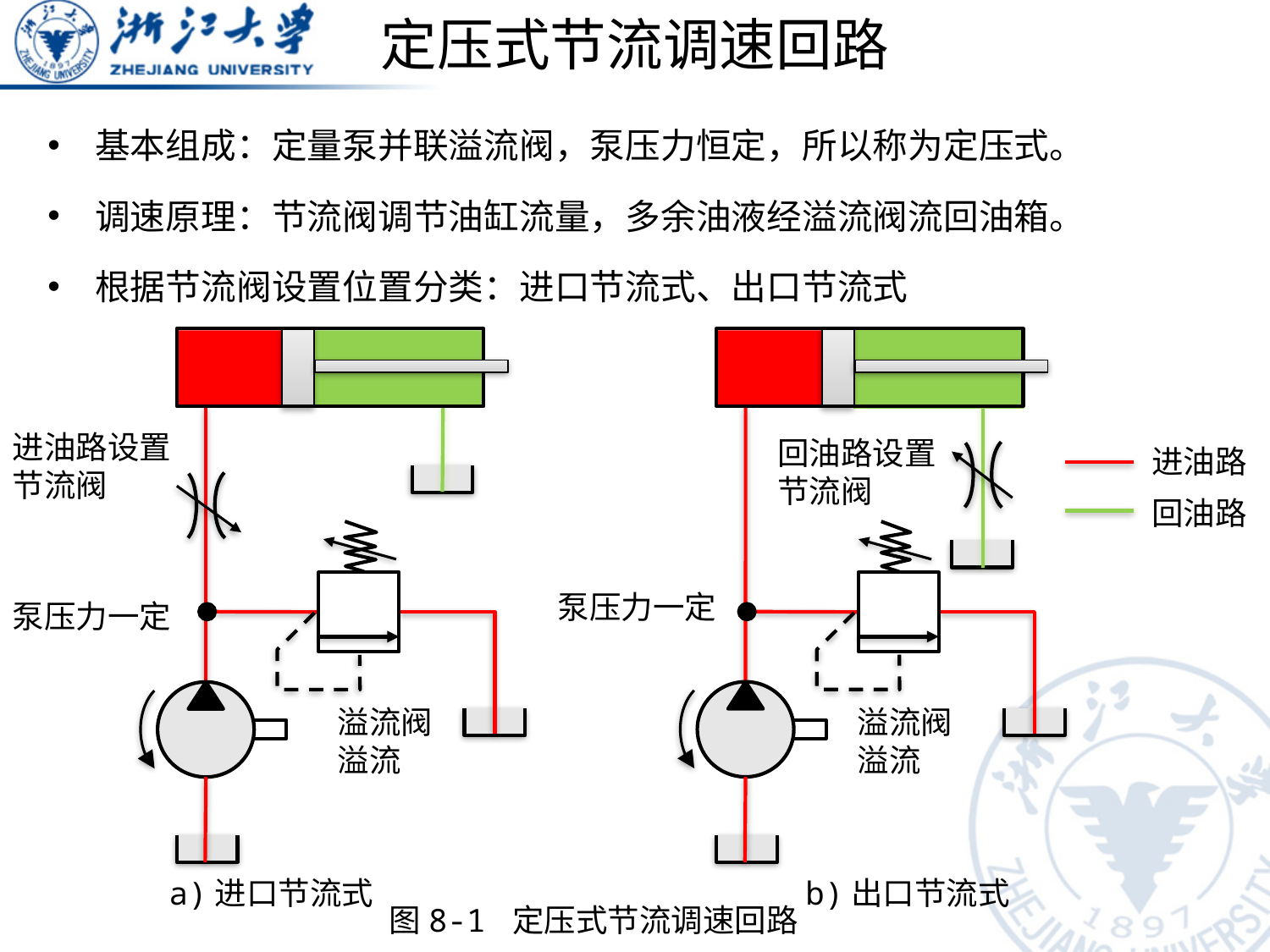

# 定压式节流调速回路
基本组成：定量泵并联溢流阀，泵压力恒定，所以称为定压式。
调速原理：节流阀调节油缸流量，多余油液经溢流阀流回油箱。
根据节流阀设置位置分类：进口节流式、出口节流式

进油路设置节流阀
回油路设置节流阀
进油路
回油路

泵压力一定
泵压力一定

溢流阀溢流
溢流阀溢流

a)进口节流式
b)出口节流式
图8-1 定压式节流调速回路